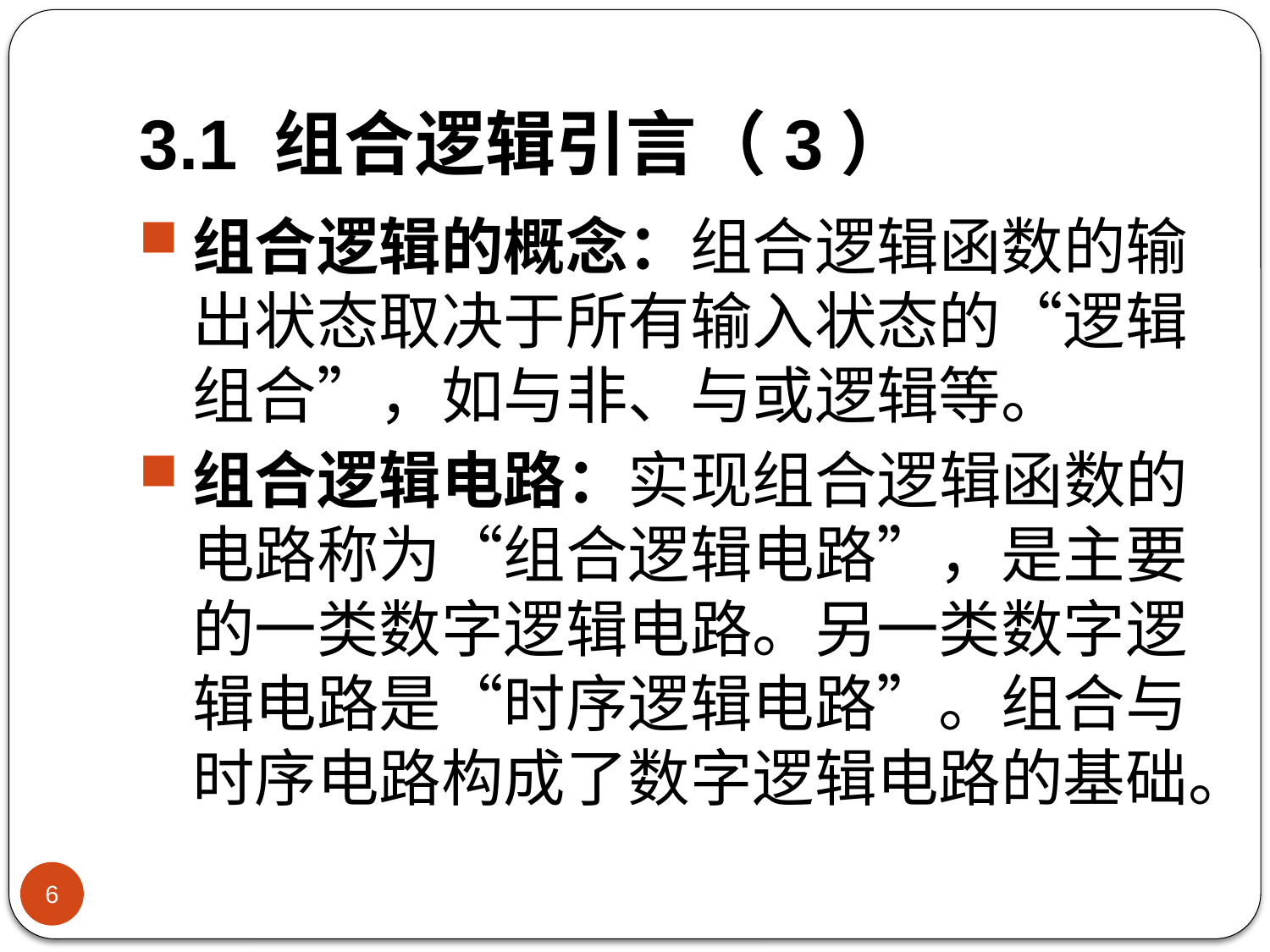

# 3.1 组合逻辑引言（3）
组合逻辑的概念：组合逻辑函数的输出状态取决于所有输入状态的“逻辑组合”，如与非、与或逻辑等。
组合逻辑电路：实现组合逻辑函数的电路称为“组合逻辑电路”，是主要的一类数字逻辑电路。另一类数字逻辑电路是“时序逻辑电路”。组合与时序电路构成了数字逻辑电路的基础。

6